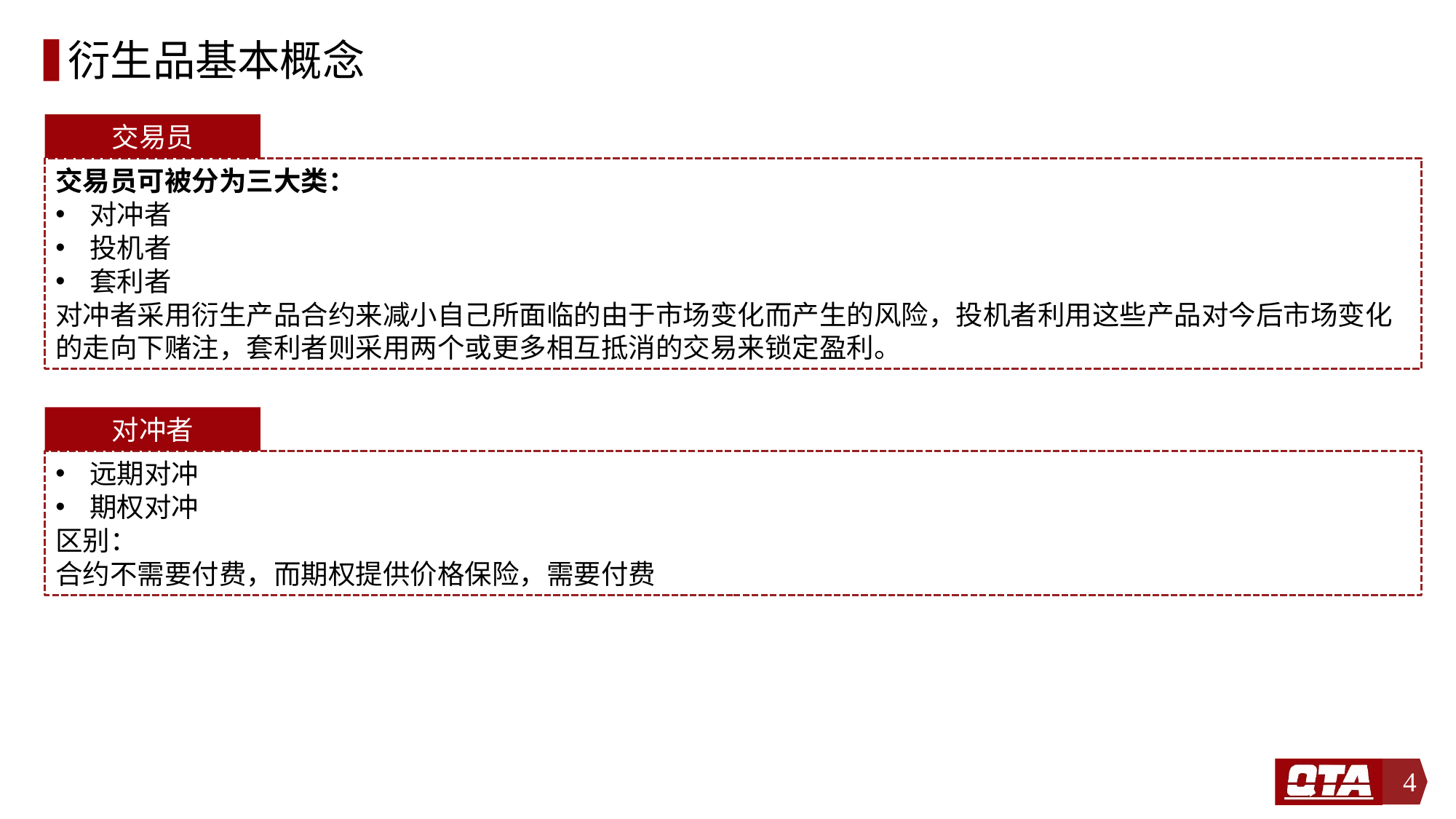

# 衍生品基本概念
交易员
交易员可被分为三大类：
对冲者
投机者
套利者
对冲者采用衍生产品合约来减小自己所面临的由于市场变化而产生的风险，投机者利用这些产品对今后市场变化的走向下赌注，套利者则采用两个或更多相互抵消的交易来锁定盈利。
对冲者
远期对冲
期权对冲
区别：
合约不需要付费，而期权提供价格保险，需要付费
4